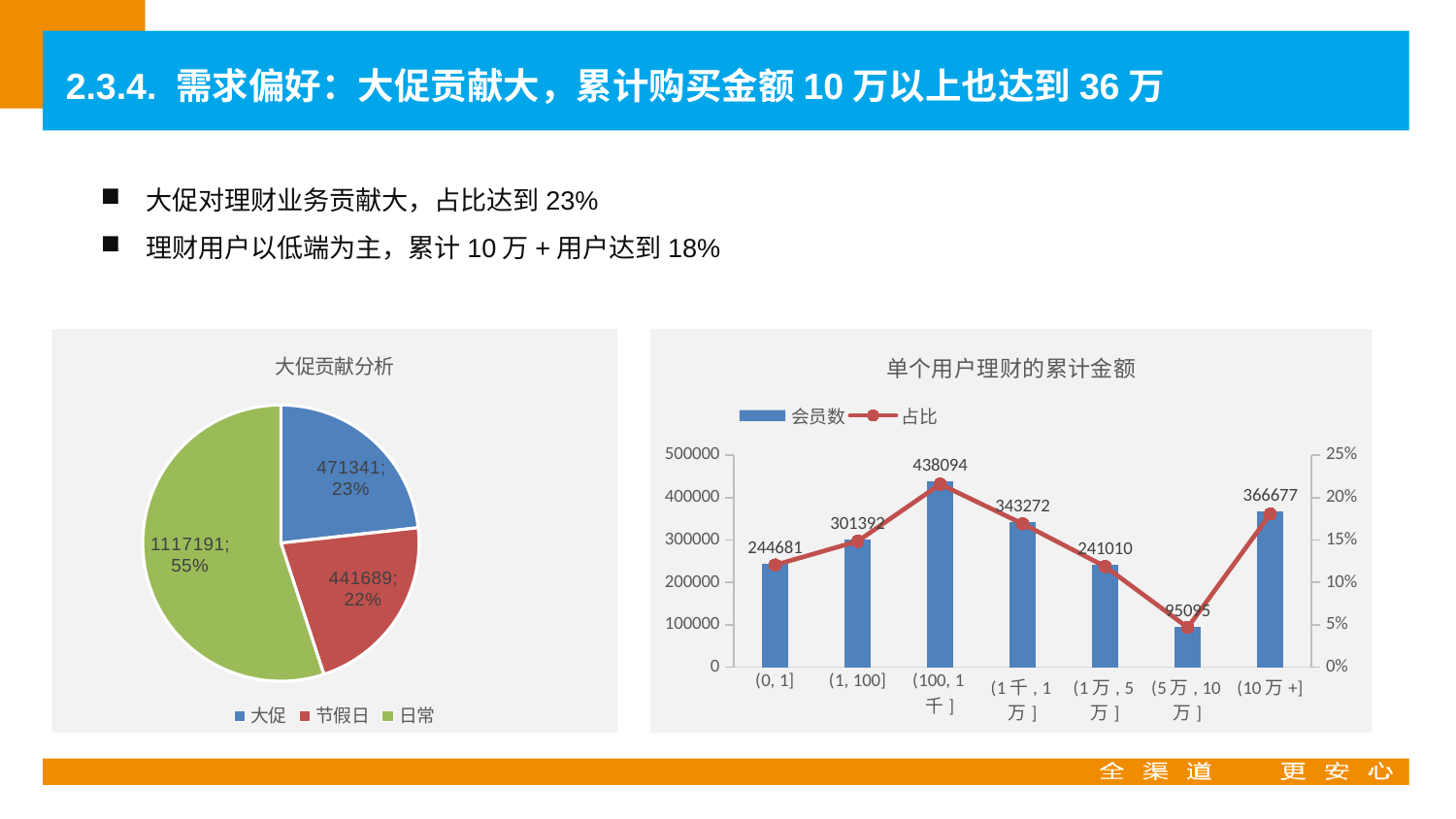

2.3.4. 需求偏好：大促贡献大，累计购买金额10万以上也达到36万
大促对理财业务贡献大，占比达到23%
理财用户以低端为主，累计10万+用户达到18%

### Chart: 大促贡献分析

| Category | 用户数 |
|---|---|
| 大促 | 471341.0 |
| 节假日 | 441689.0 |
| 日常 | 1117191.0 |

### Chart: 单个用户理财的累计金额

| Category |  |  |
|---|---|---|
| (0, 1] | 244681.0 | 0.12051939173124503 |
| (1, 100] | 301392.0 | 0.14845280390656979 |
| (100, 1千] | 438094.0 | 0.2157863602041354 |
| (1千, 1万] | 343272.0 | 0.16908110003787766 |
| (1万, 5万] | 241010.0 | 0.1187112141978632 |
| (5万, 10万] | 95095.0 | 0.046839728285738354 |
| (10万+] | 366677.0 | 0.1806094016365706 |